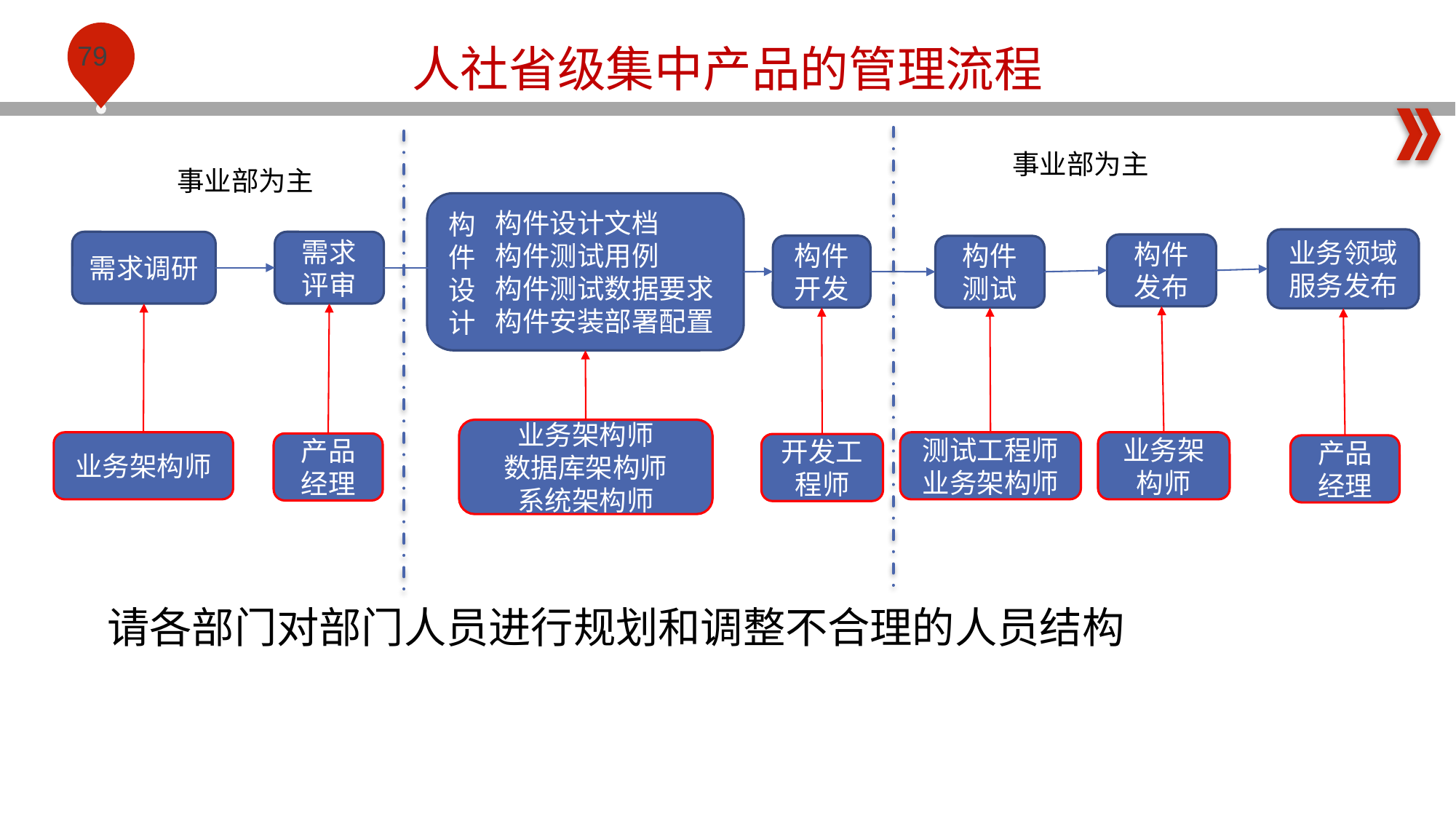

人社省级集中产品的管理流程
事业部为主
事业部为主
       构件设计文档
       构件测试用例
       构件测试数据要求
       构件安装部署配置
构件设计
业务领域服务发布
需求调研
需求评审
构件发布
构件开发
构件测试
业务架构师
数据库架构师
系统架构师
业务架构师
业务架构师
测试工程师
业务架构师
产品经理
开发工程师
产品经理
请各部门对部门人员进行规划和调整不合理的人员结构